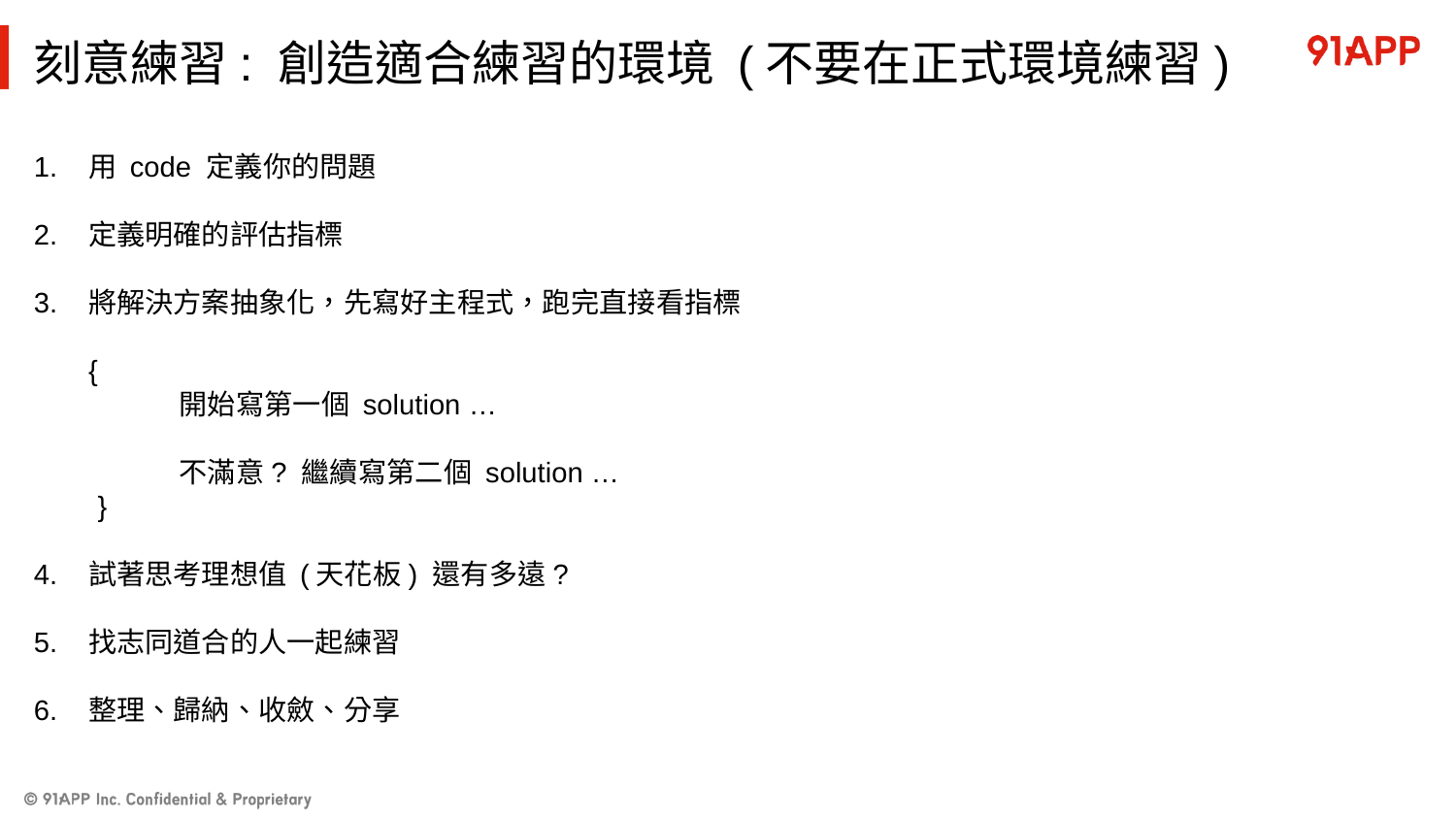

# 刻意練習: 創造適合練習的環境 (不要在正式環境練習)

用 code 定義你的問題
定義明確的評估指標
將解決方案抽象化，先寫好主程式，跑完直接看指標
{
	開始寫第一個 solution …
	不滿意? 繼續寫第二個 solution …
        }
試著思考理想值 (天花板) 還有多遠?
找志同道合的人一起練習
整理、歸納、收斂、分享